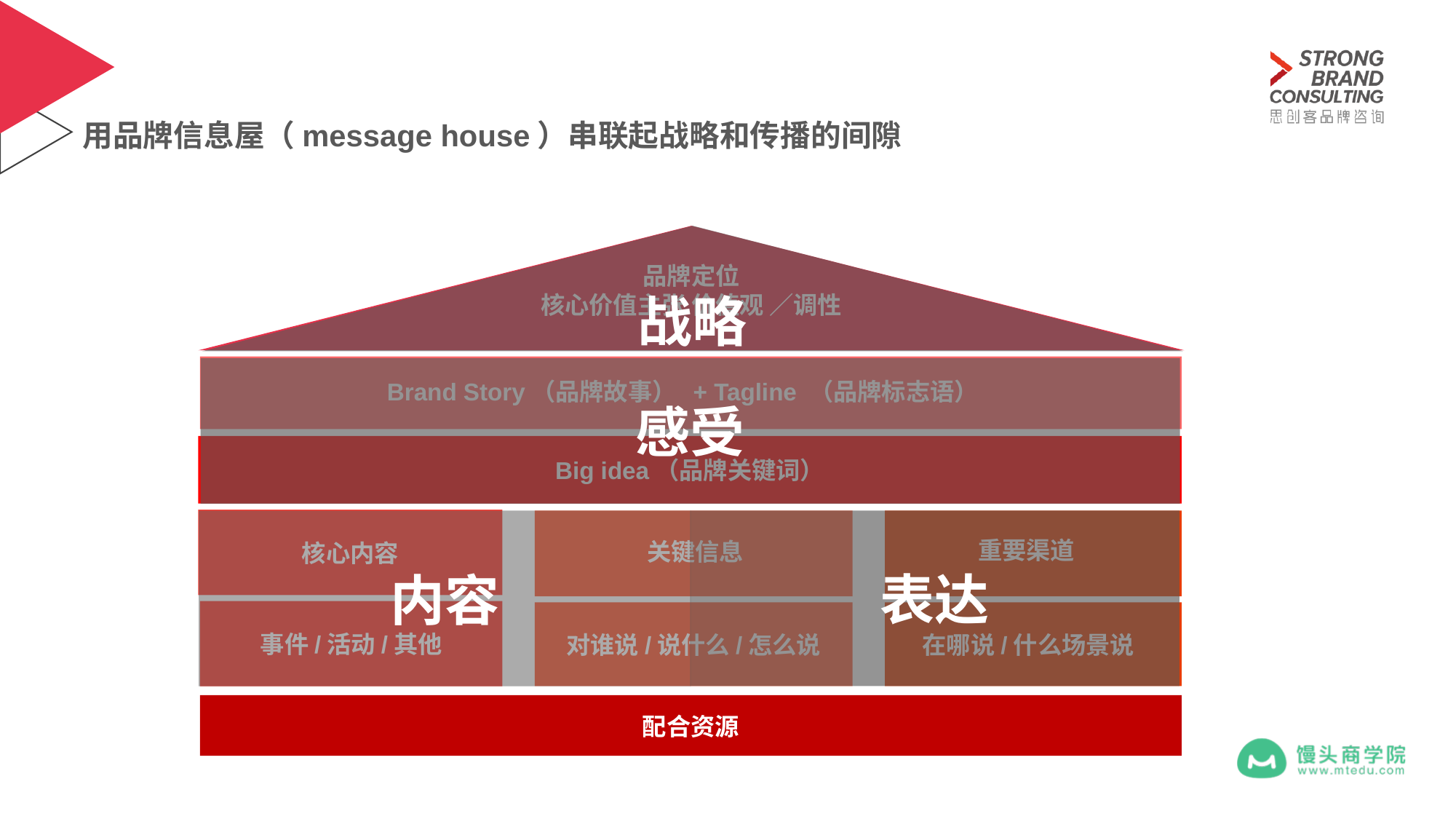

# 用品牌信息屋（message house）串联起战略和传播的间隙
品牌定位
核心价值主张 价值观 ／调性

）

Brand Story（品牌故事）  + Tagline （品牌标志语）
Big idea（品牌关键词）
重要渠道

关键信息

核心内容
在哪说/什么场景说

事件/活动/其他
对谁说/说什么/怎么说
配合资源
战略
感受
内容
表达